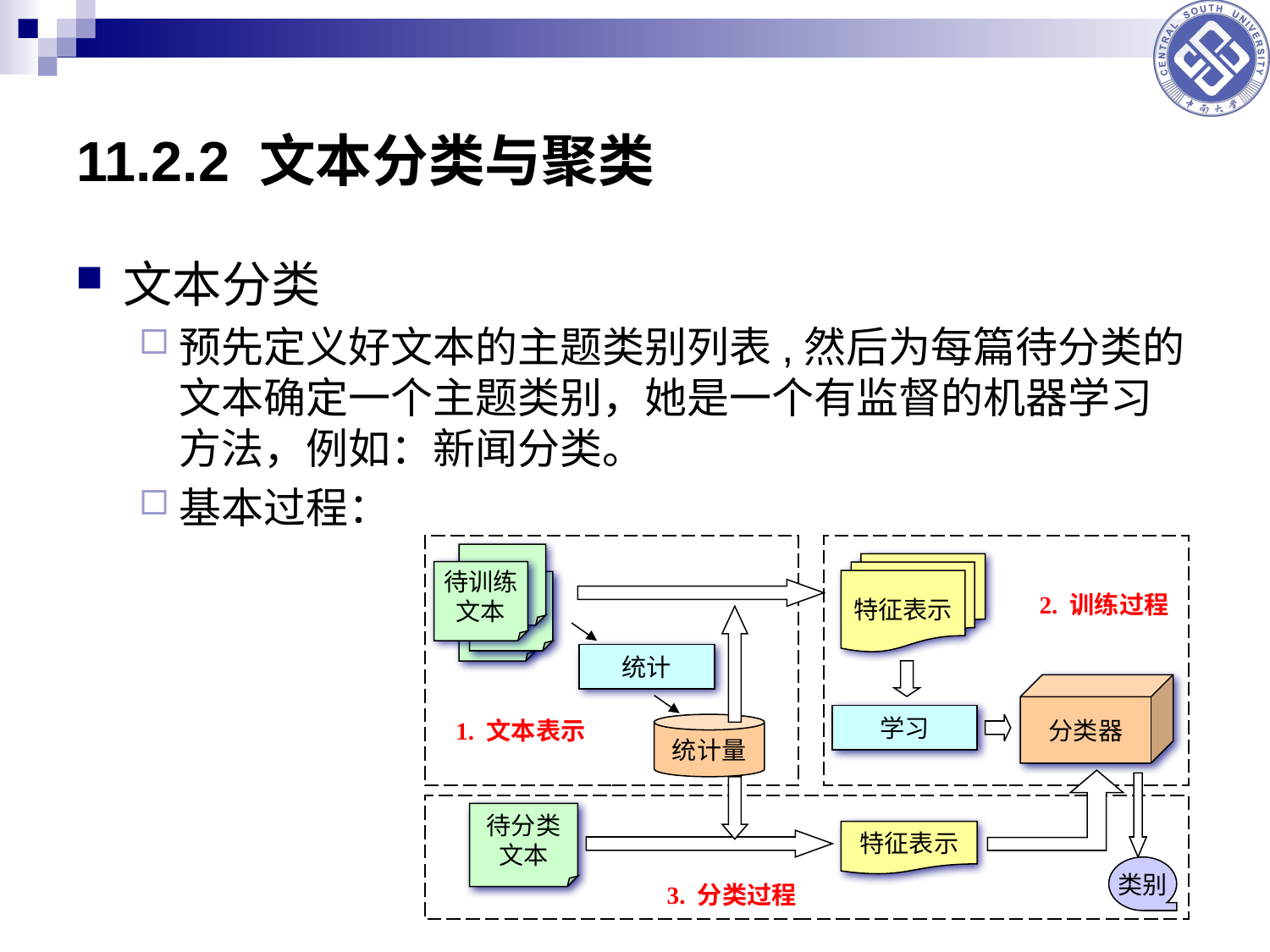

# 11.2.2 文本分类与聚类
文本分类
预先定义好文本的主题类别列表,然后为每篇待分类的文本确定一个主题类别，她是一个有监督的机器学习方法，例如：新闻分类。
基本过程：

待训练
文本

统计

统计量
特征表示

分类器
学习

2. 训练过程
1. 文本表示

待分类
文本
特征表示

类别

3. 分类过程